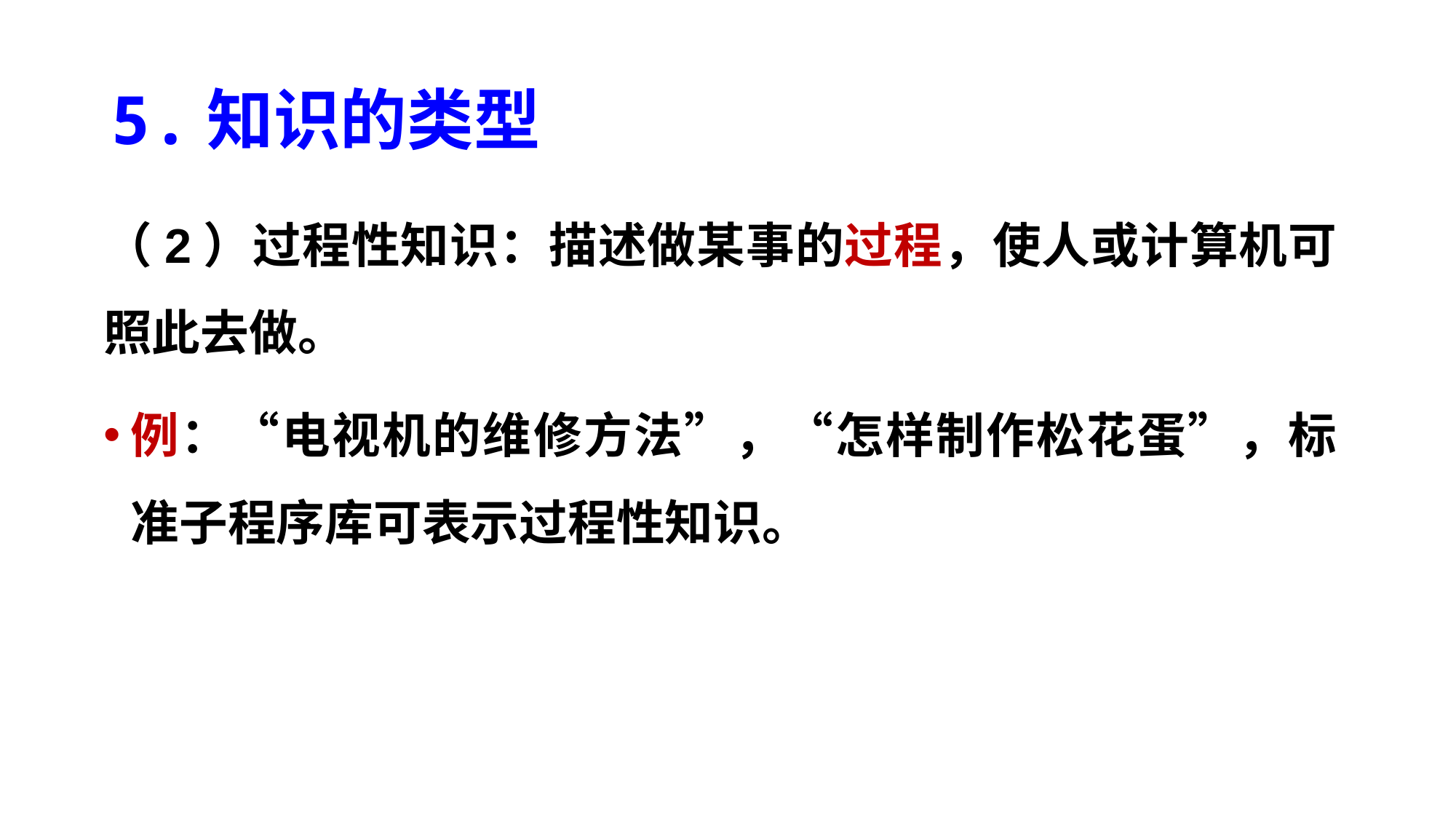

# 5.知识的类型

（2）过程性知识：描述做某事的过程，使人或计算机可照此去做。
例：“电视机的维修方法”，“怎样制作松花蛋”，标准子程序库可表示过程性知识。